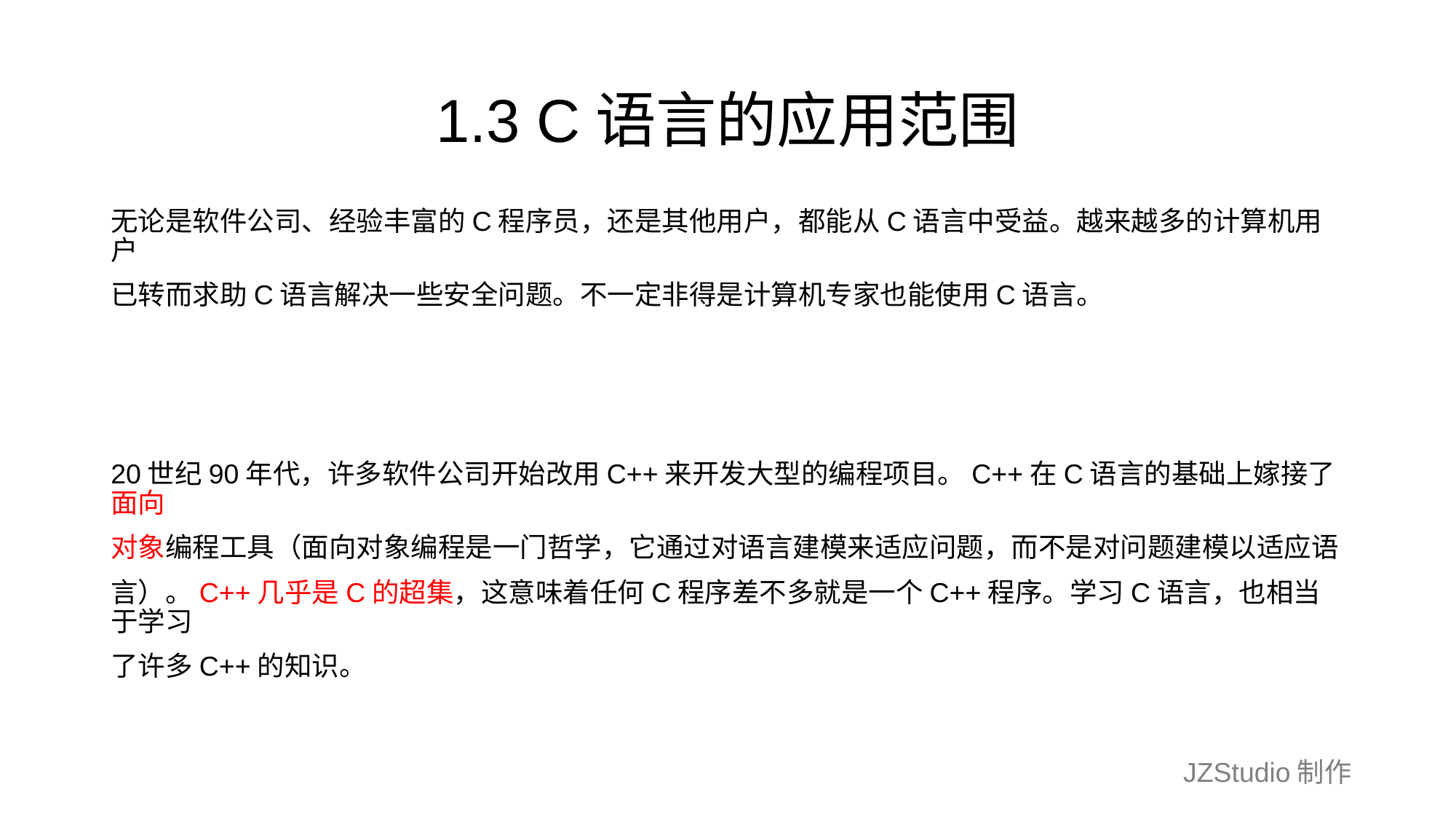

# 1.3 C语言的应用范围
无论是软件公司、经验丰富的C程序员，还是其他用户，都能从C语言中受益。越来越多的计算机用户
已转而求助C语言解决一些安全问题。不一定非得是计算机专家也能使用C语言。

20世纪90年代，许多软件公司开始改用C++来开发大型的编程项目。C++在C语言的基础上嫁接了面向
对象编程工具（面向对象编程是一门哲学，它通过对语言建模来适应问题，而不是对问题建模以适应语
言）。C++几乎是C的超集，这意味着任何C程序差不多就是一个C++程序。学习C语言，也相当于学习
了许多C++的知识。